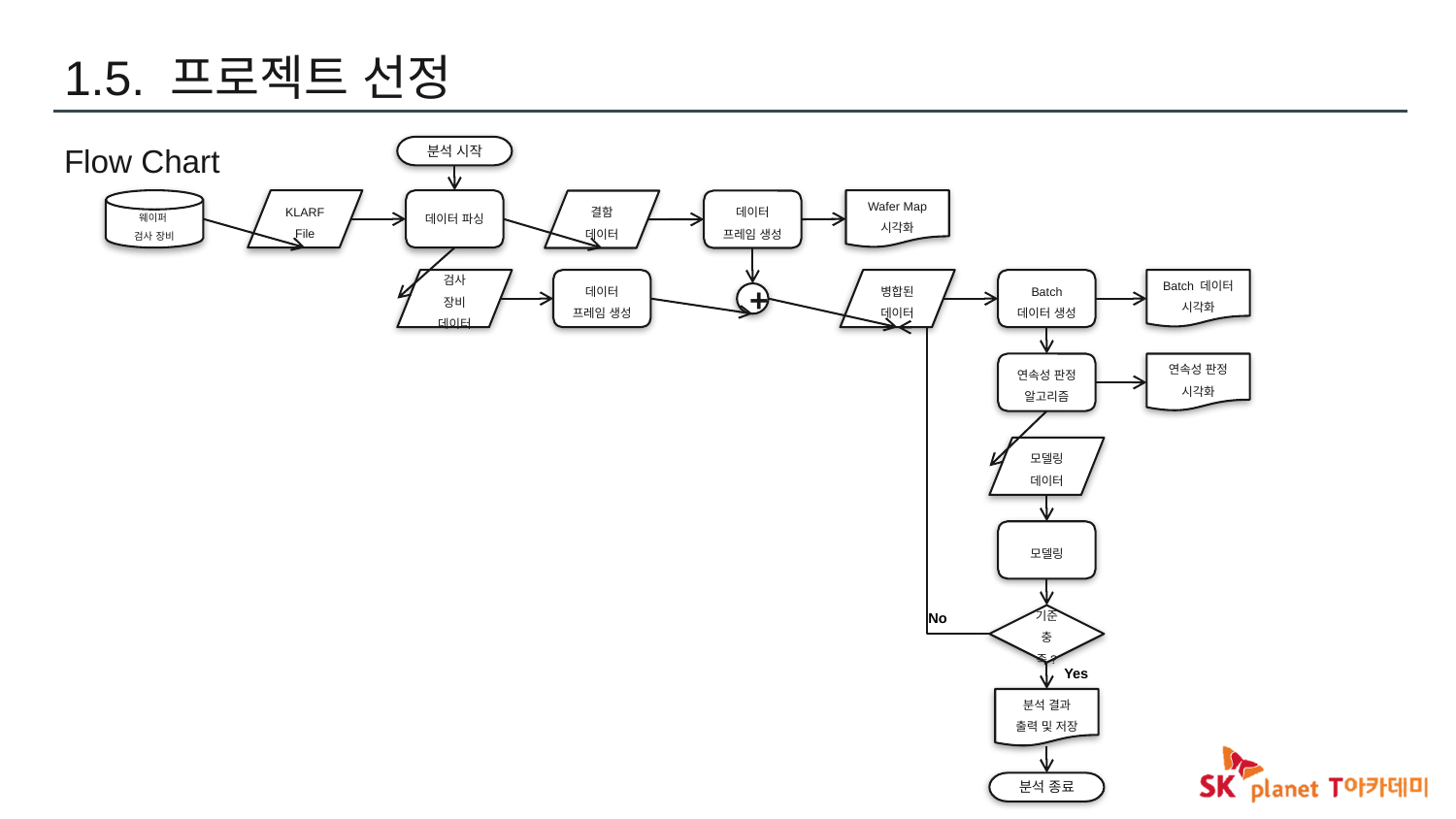

# 1.5. 프로젝트 선정
Flow Chart
분석 시작
웨이퍼
검사 장비
KLARF File
데이터 파싱
Wafer Map 시각화
결함 데이터
데이터 프레임 생성
검사 장비
데이터
데이터 프레임 생성
병합된
데이터
Batch 데이터 생성
Batch 데이터 시각화
+
연속성 판정
알고리즘
연속성 판정
시각화
모델링데이터
모델링
No
기준 충족?
Yes
분석 결과
출력 및 저장
분석 종료